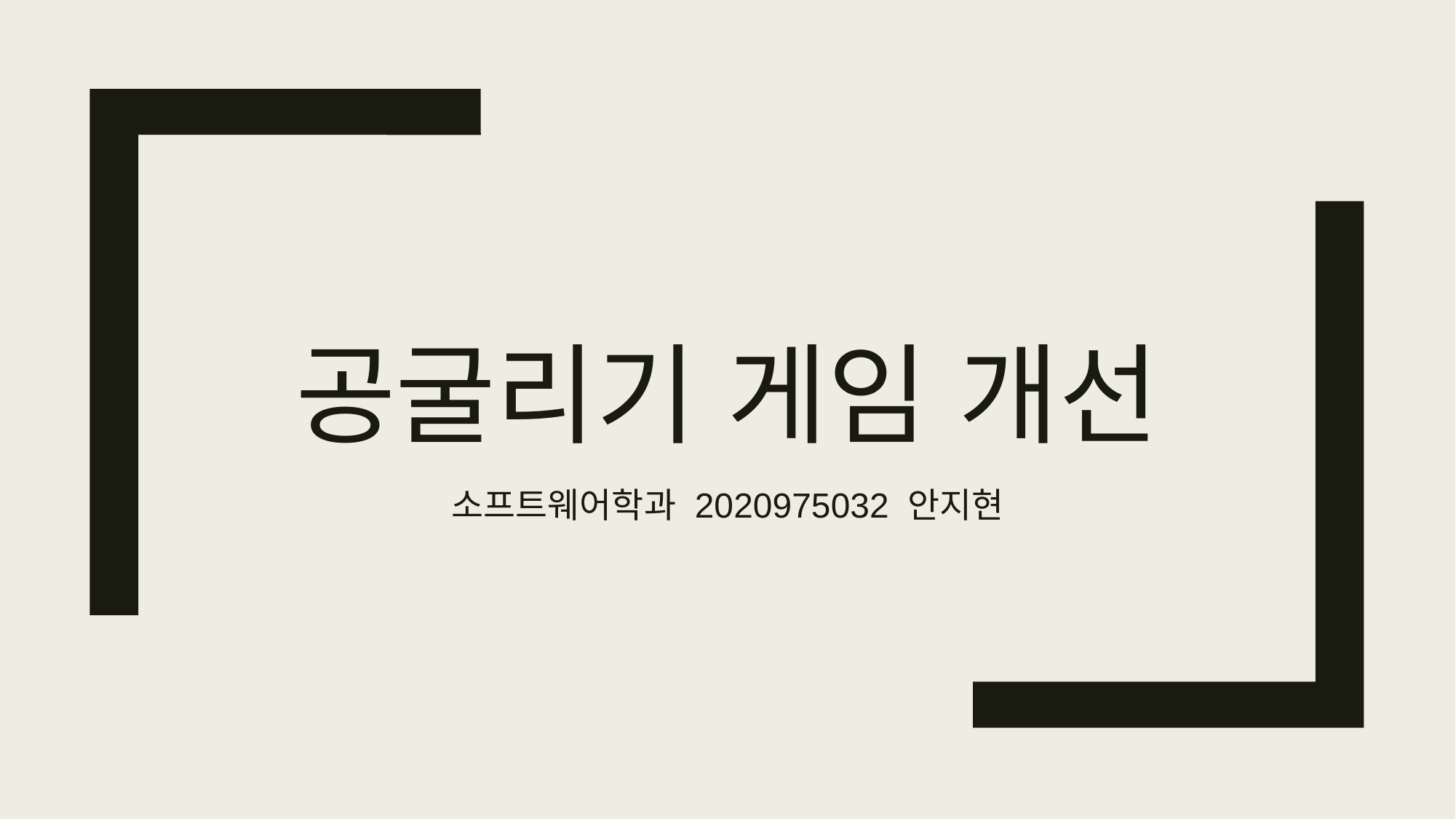

# 공굴리기 게임 개선
소프트웨어학과 2020975032 안지현